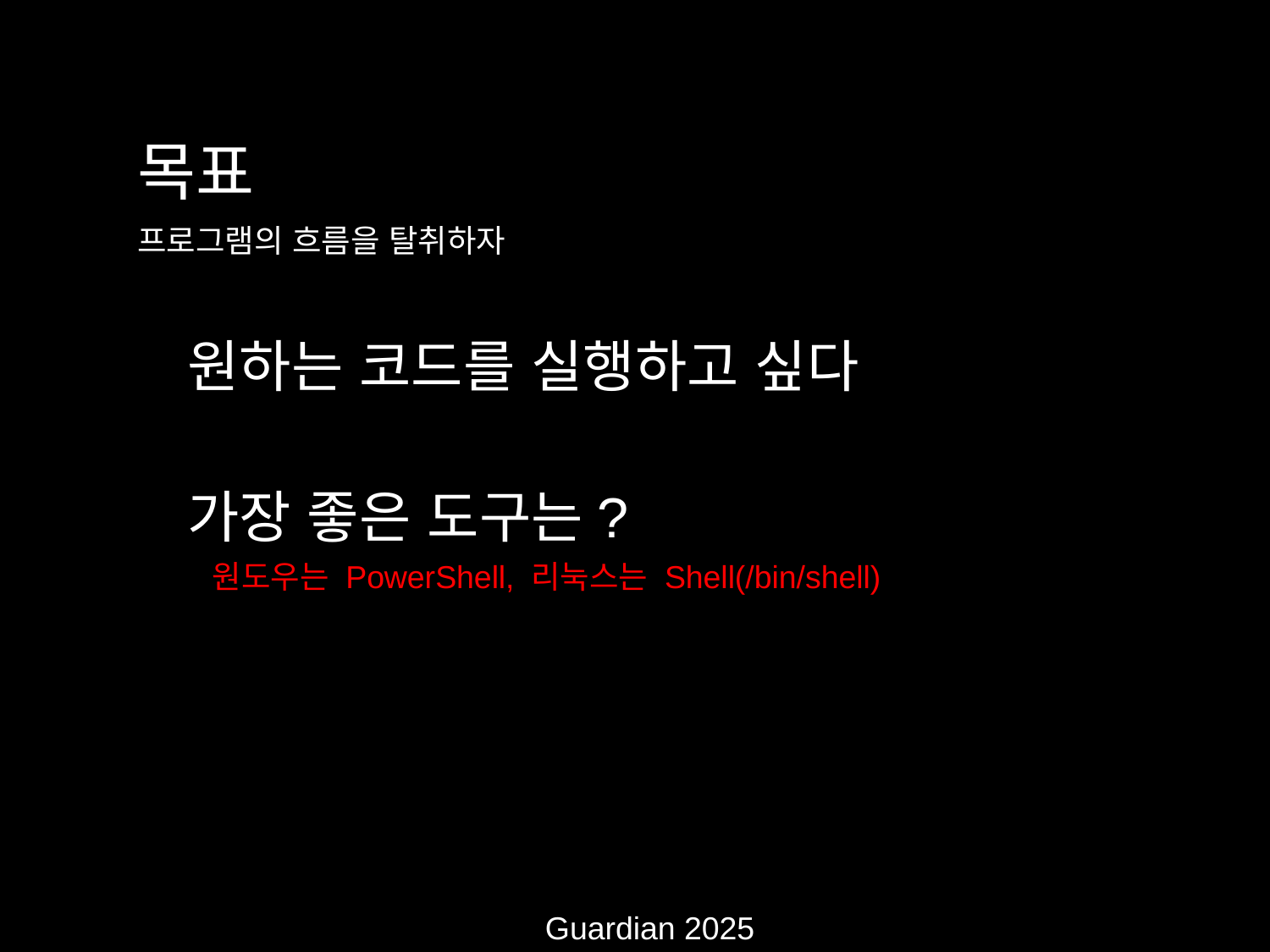

목표
프로그램의 흐름을 탈취하자
원하는 코드를 실행하고 싶다
가장 좋은 도구는?
원도우는 PowerShell, 리눅스는 Shell(/bin/shell)

Guardian 2025